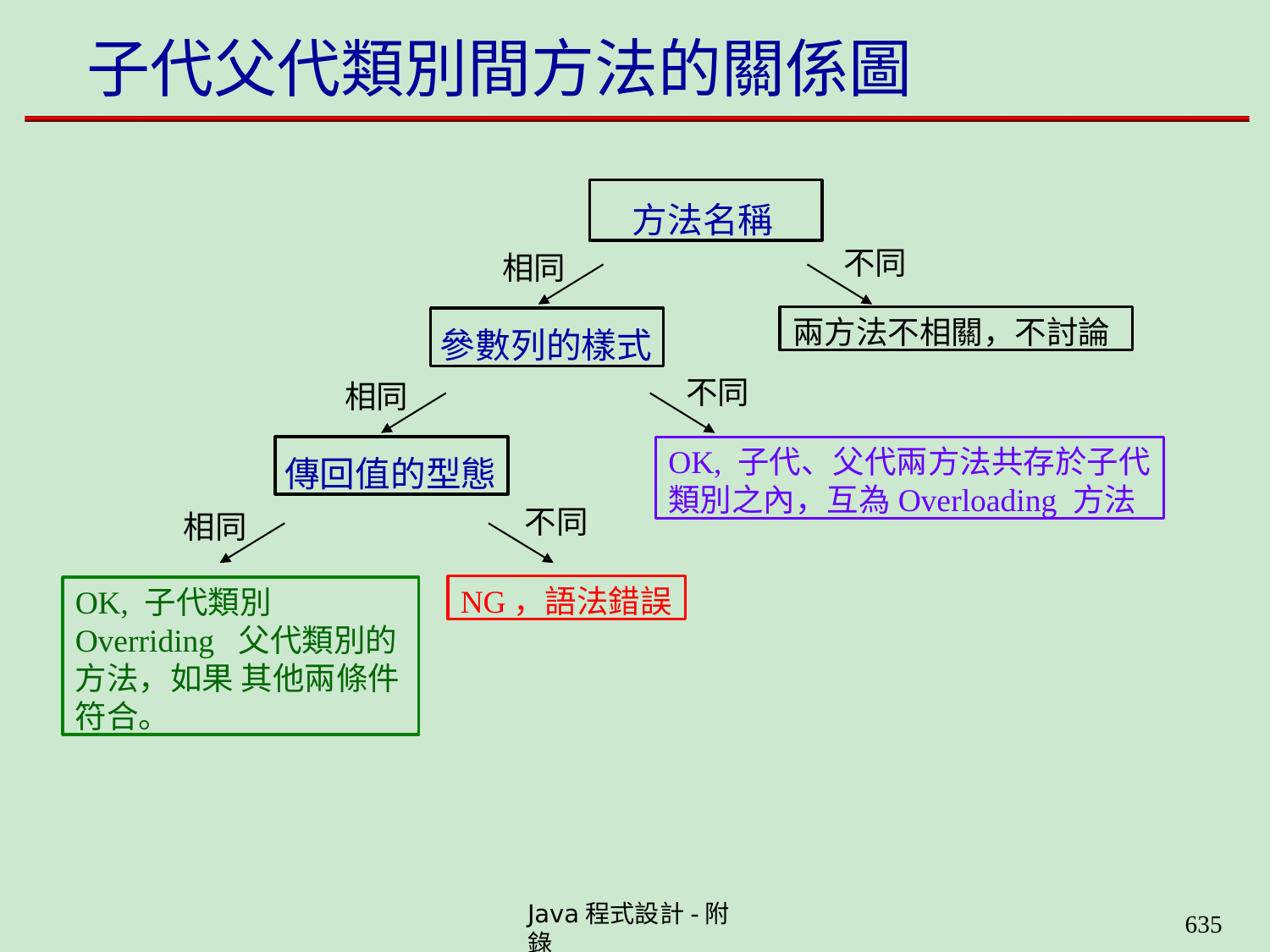

# 子代父代類別間方法的關係圖
方法名稱
不同
相同

兩方法不相關，不討論
參數列的樣式
不同
相同

傳回值的型態
OK, 子代、父代兩方法共存於子代
類別之內，互為Overloading 方法
不同
相同

NG，語法錯誤
OK, 子代類別Overriding  父代類別的方法，如果 其他兩條件符合。
Java程式設計-附錄
635